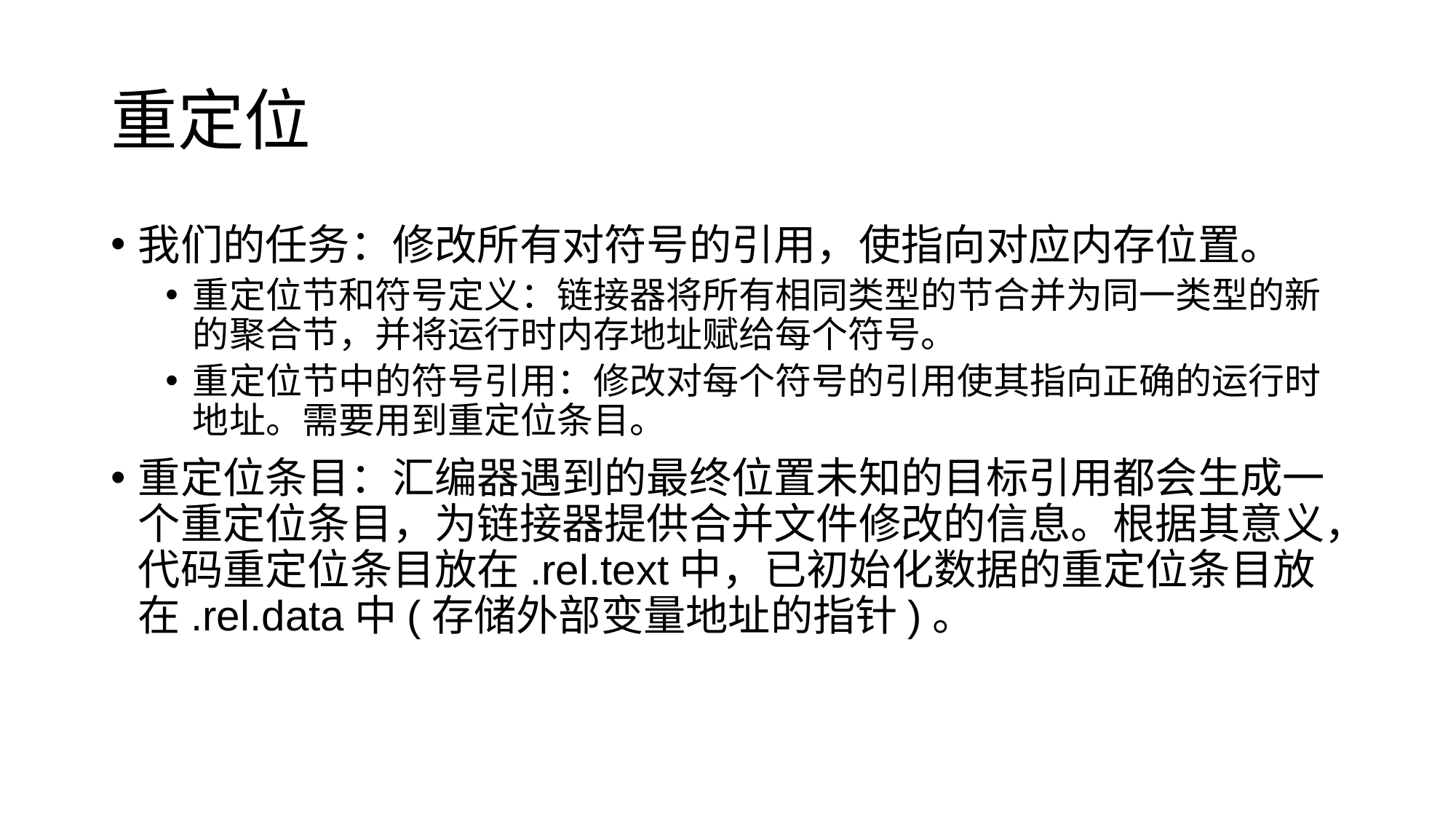

# 重定位
我们的任务：修改所有对符号的引用，使指向对应内存位置。
重定位节和符号定义：链接器将所有相同类型的节合并为同一类型的新的聚合节，并将运行时内存地址赋给每个符号。
重定位节中的符号引用：修改对每个符号的引用使其指向正确的运行时地址。需要用到重定位条目。
重定位条目：汇编器遇到的最终位置未知的目标引用都会生成一个重定位条目，为链接器提供合并文件修改的信息。根据其意义，代码重定位条目放在.rel.text中，已初始化数据的重定位条目放在.rel.data中(存储外部变量地址的指针)。